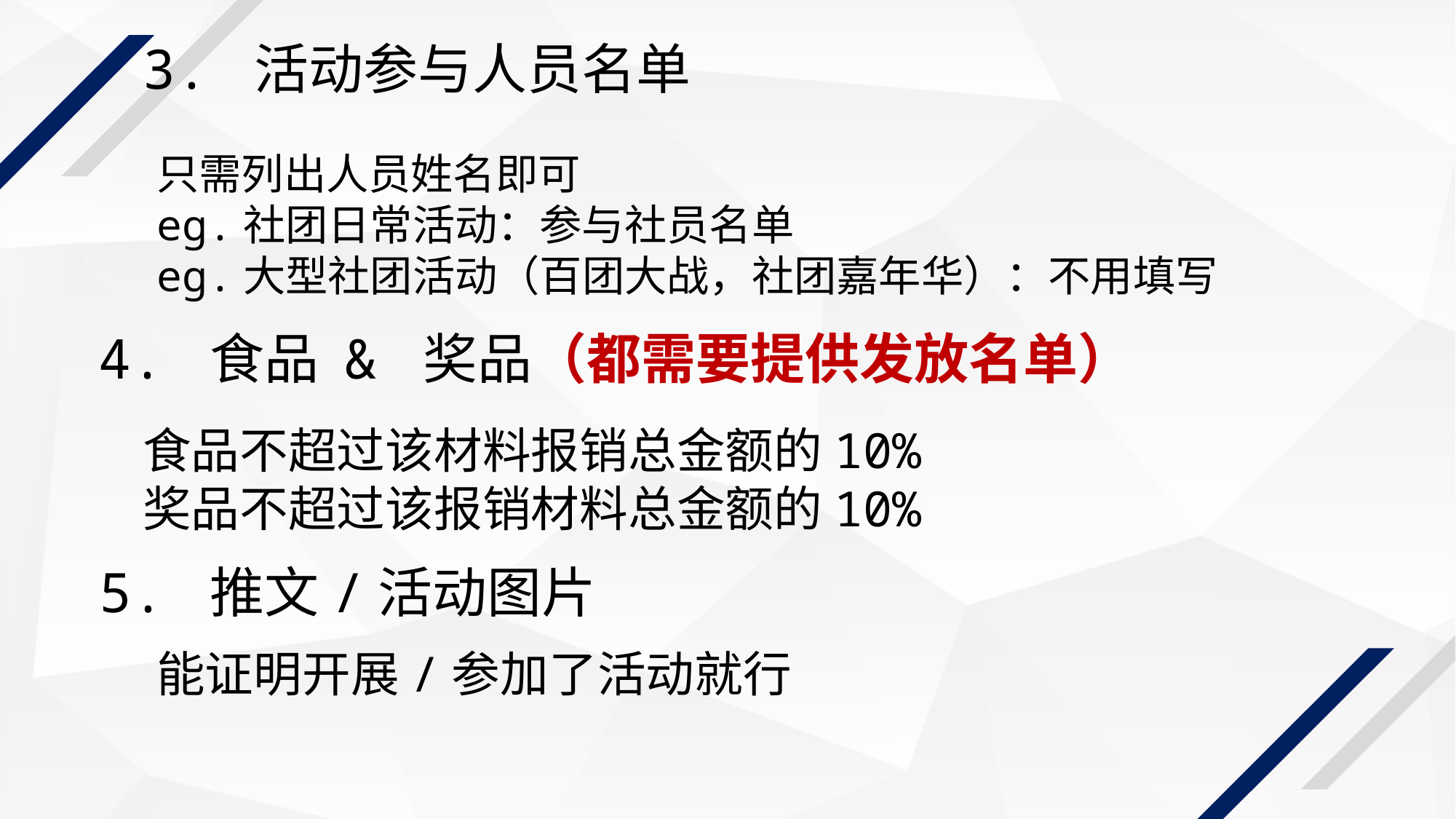

3. 活动参与人员名单
只需列出人员姓名即可
eg.社团日常活动：参与社员名单
eg.大型社团活动（百团大战，社团嘉年华）：不用填写
4. 食品 & 奖品（都需要提供发放名单）
食品不超过该材料报销总金额的10%
奖品不超过该报销材料总金额的10%

5. 推文/活动图片

能证明开展/参加了活动就行